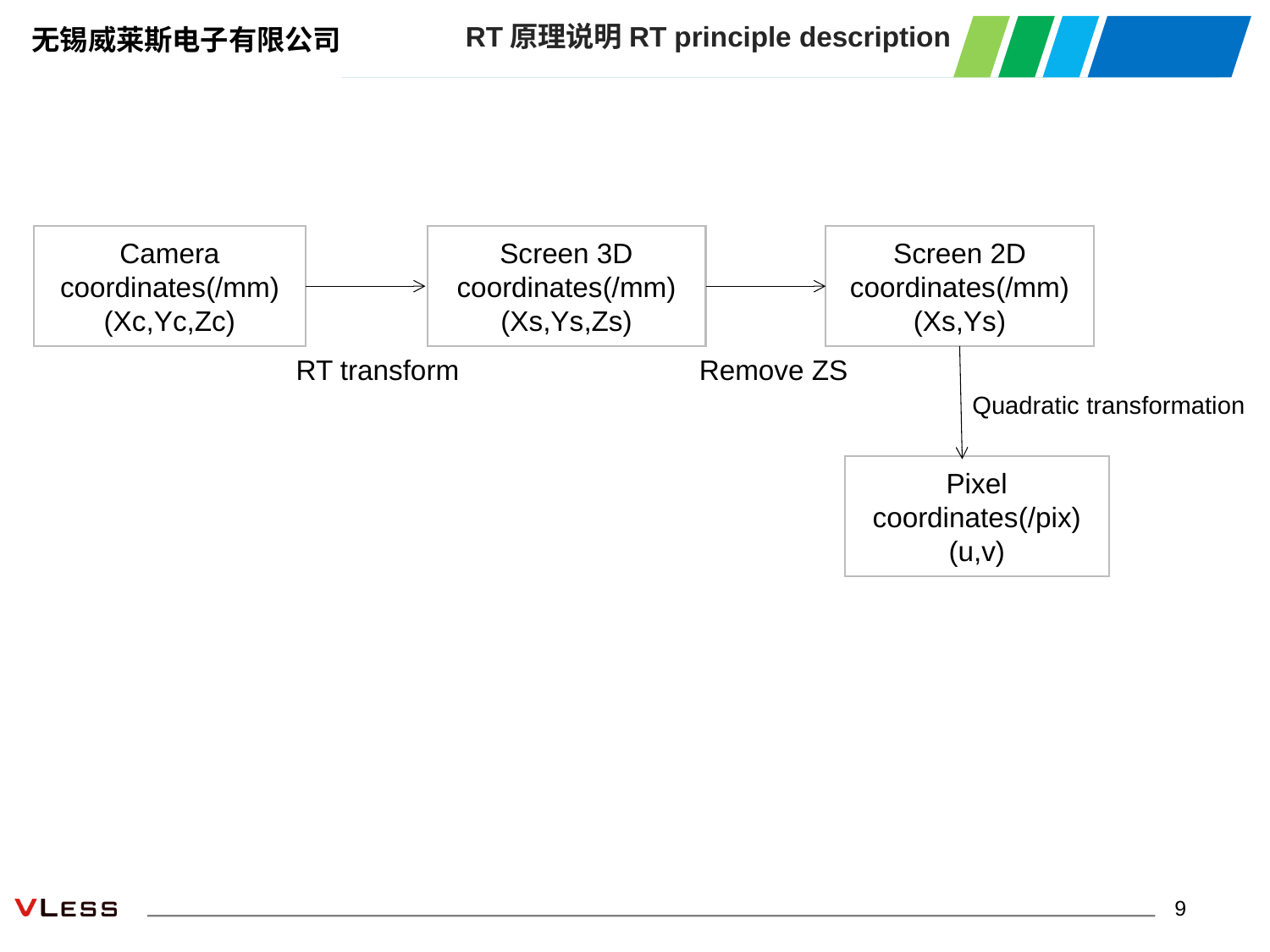

RT原理说明RT principle description

Camera coordinates(/mm)
(Xc,Yc,Zc)
Screen 3D coordinates(/mm)
(Xs,Ys,Zs)
Screen 2D coordinates(/mm)
(Xs,Ys)
RT transform
Remove ZS
Quadratic transformation
Pixel coordinates(/pix)
(u,v)